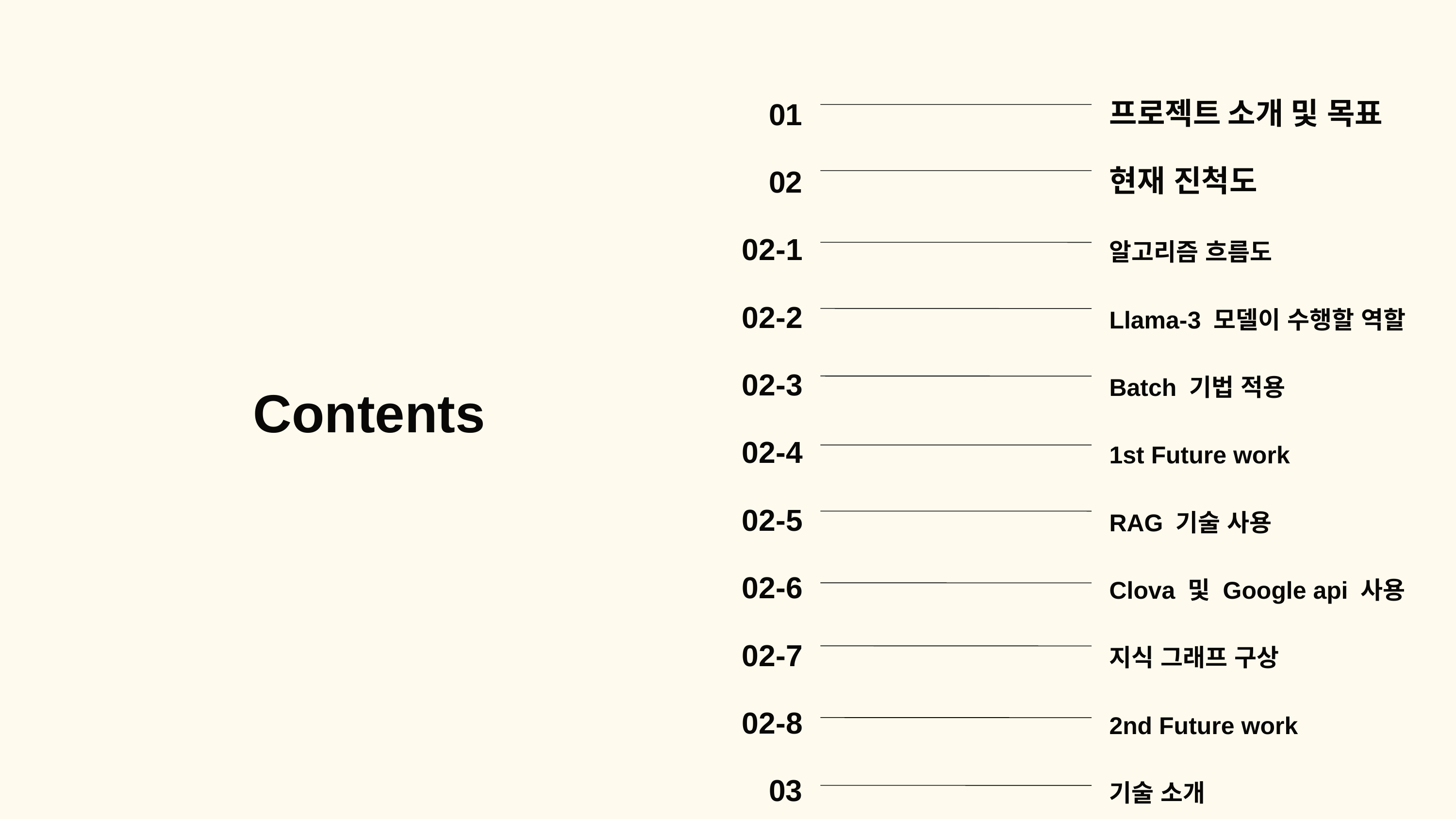

프로젝트 소개 및 목표
현재 진척도
알고리즘 흐름도
Llama-3 모델이 수행할 역할
Batch 기법 적용
1st Future work
RAG 기술 사용
Clova 및 Google api 사용
지식 그래프 구상
2nd Future work
기술 소개
01
02
02-1
02-2
02-3
02-4
02-5
02-6
02-7
02-8
03

Contents